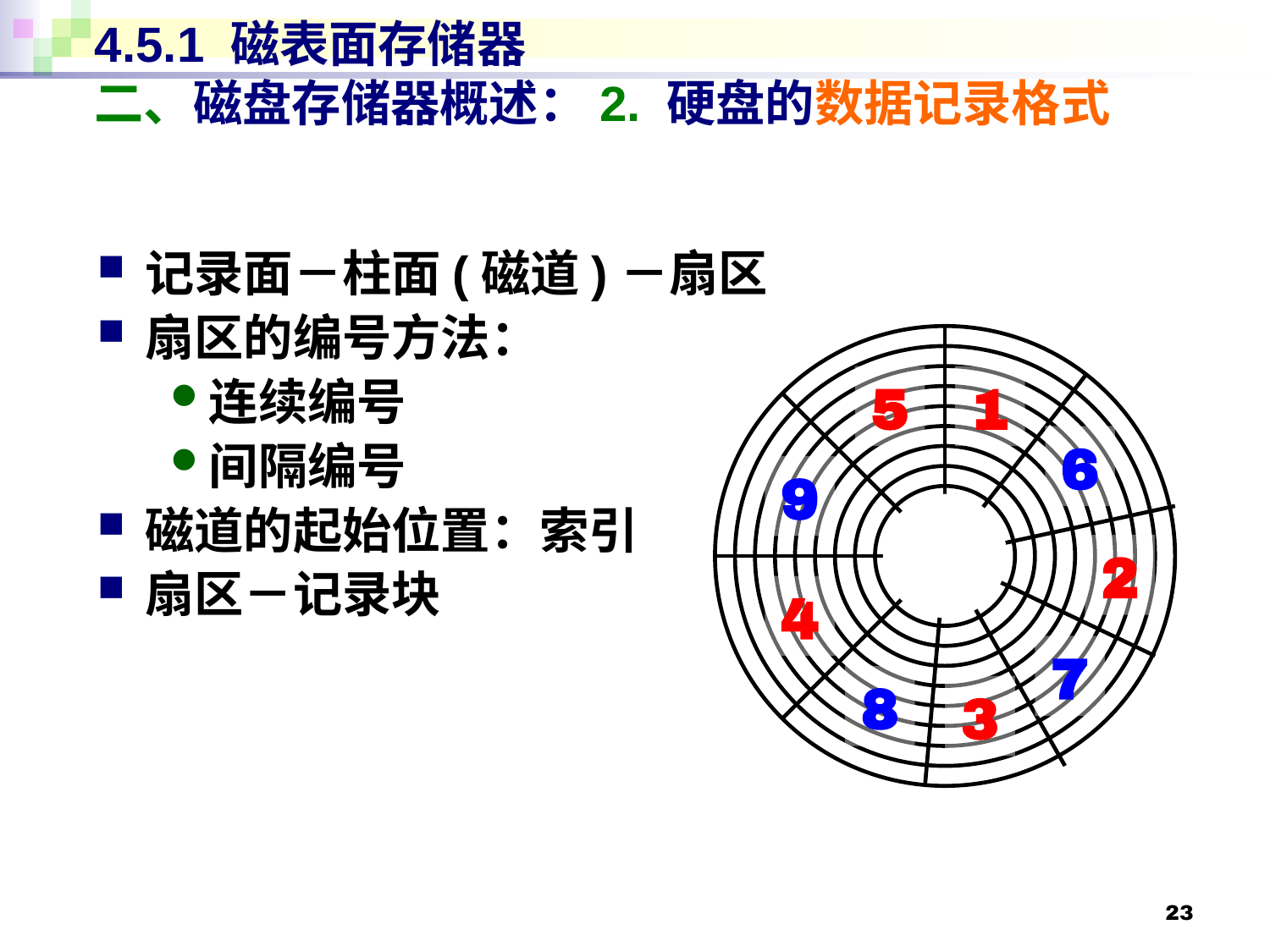

# 4.5.1 磁表面存储器 二、磁盘存储器概述：2. 硬盘的数据记录格式
记录面－柱面(磁道)－扇区
扇区的编号方法：
连续编号
间隔编号
磁道的起始位置：索引
扇区－记录块

5
1

6

9

2
4
7
8
3
23